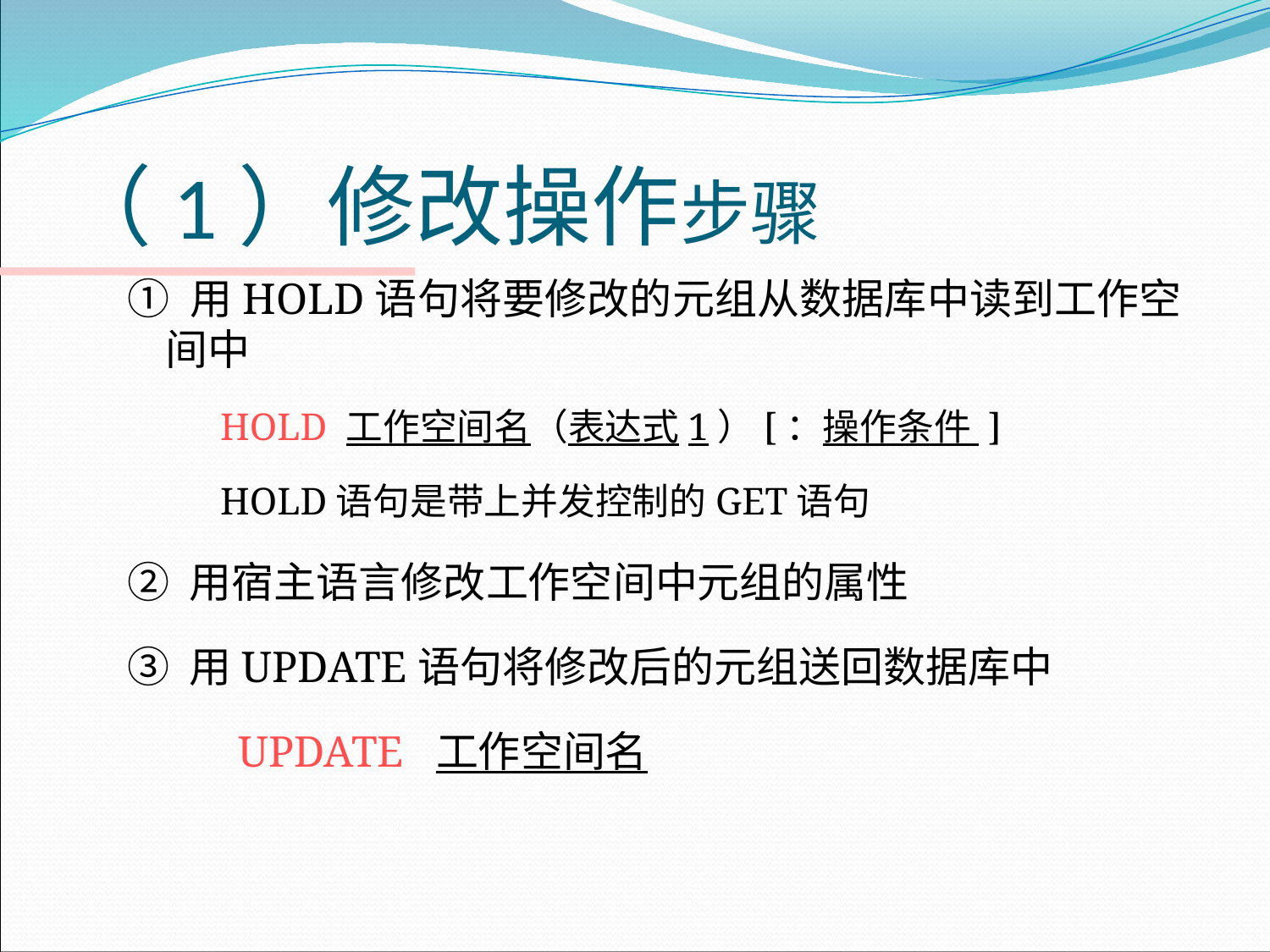

# （1）修改操作步骤
① 用HOLD语句将要修改的元组从数据库中读到工作空间中
HOLD 工作空间名（表达式1）[：操作条件 ]
HOLD语句是带上并发控制的GET语句
② 用宿主语言修改工作空间中元组的属性
③ 用UPDATE语句将修改后的元组送回数据库中
	  UPDATE  工作空间名

216